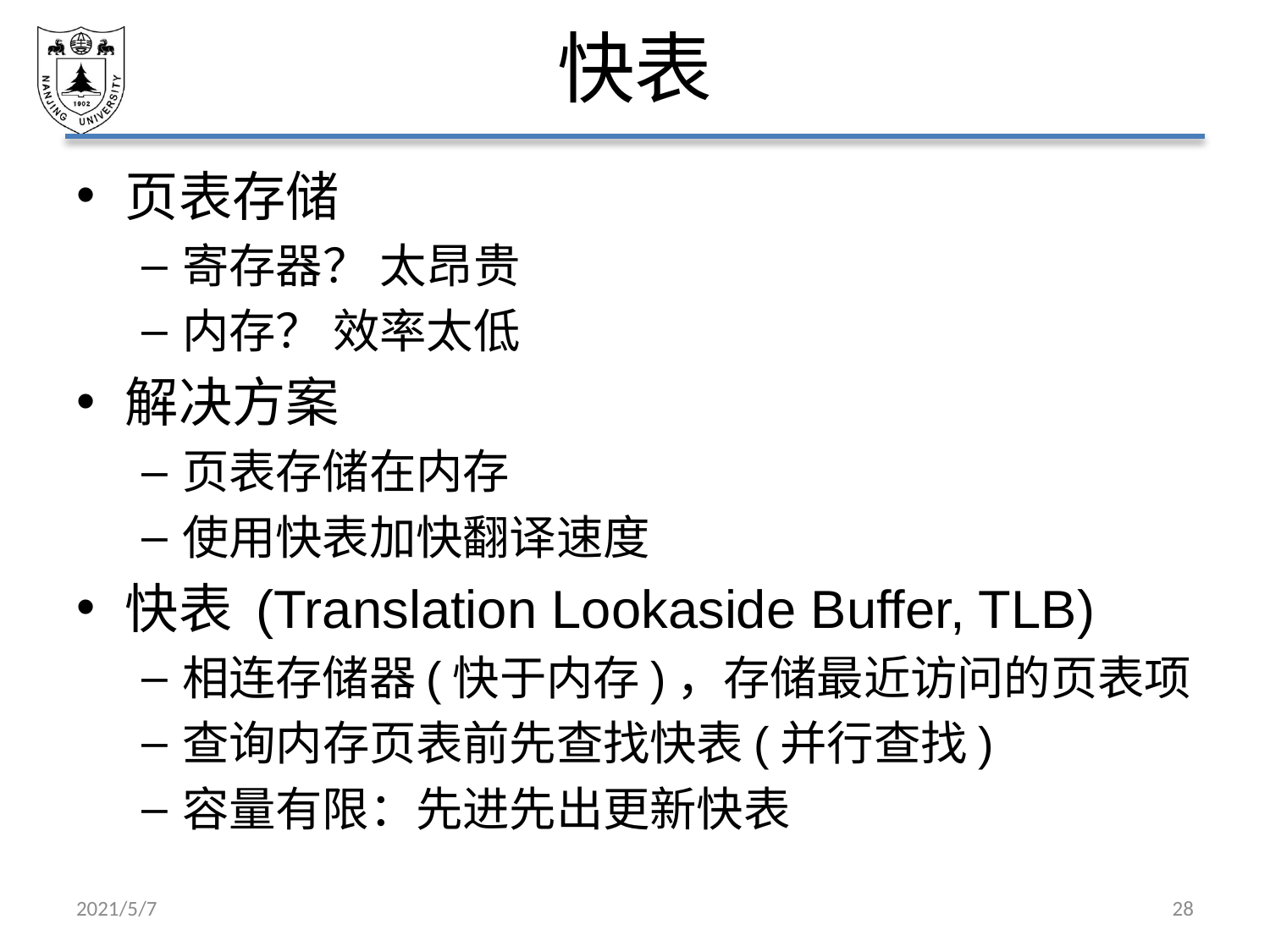

# 快表
页表存储
寄存器？ 太昂贵
内存？ 效率太低
解决方案
页表存储在内存
使用快表加快翻译速度
快表 (Translation Lookaside Buffer, TLB)
相连存储器(快于内存)，存储最近访问的页表项
查询内存页表前先查找快表(并行查找)
容量有限：先进先出更新快表
2021/5/7
28